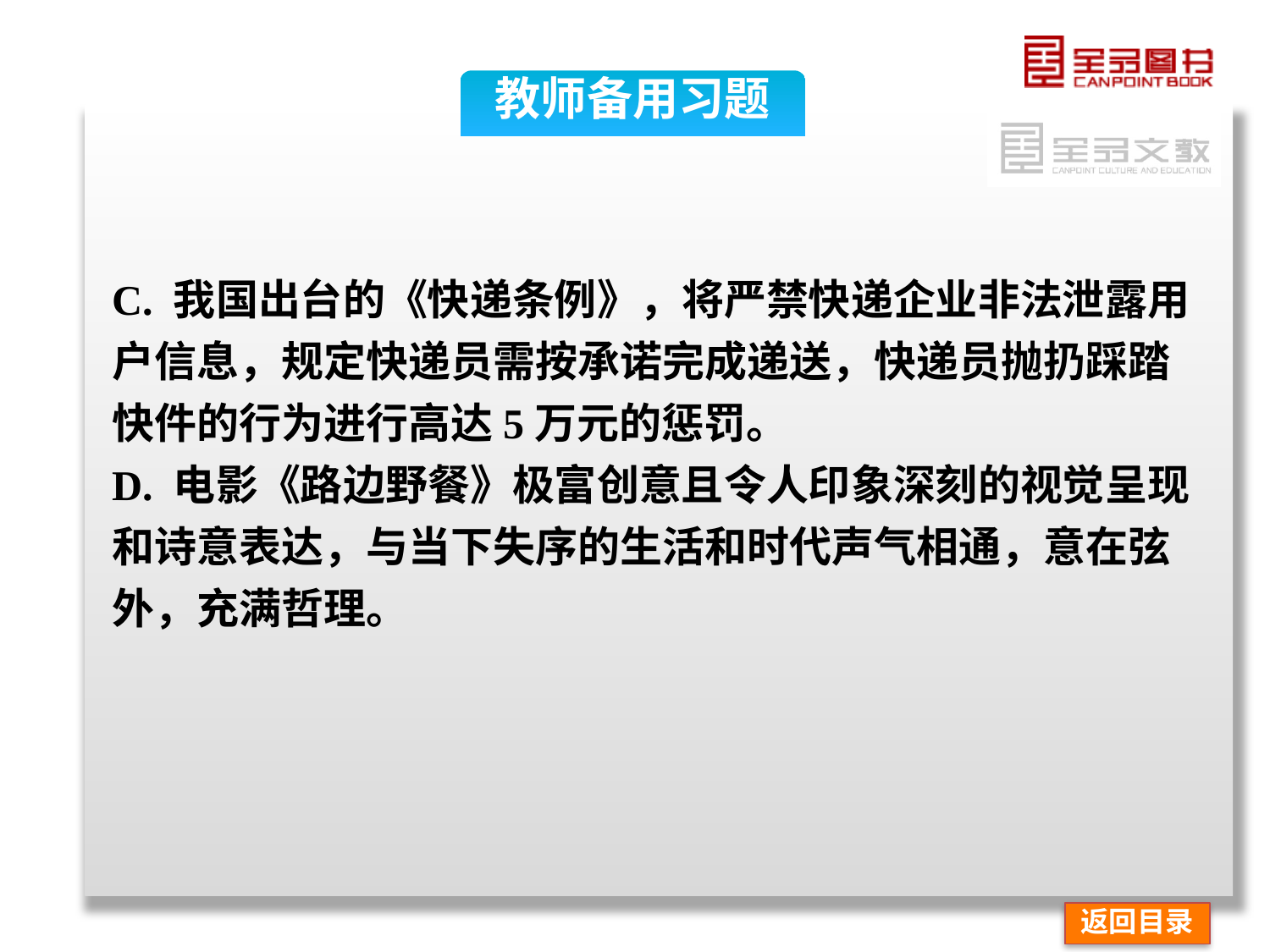

教师备用习题
C. 我国出台的《快递条例》，将严禁快递企业非法泄露用户信息，规定快递员需按承诺完成递送，快递员抛扔踩踏快件的行为进行高达5万元的惩罚。
D. 电影《路边野餐》极富创意且令人印象深刻的视觉呈现和诗意表达，与当下失序的生活和时代声气相通，意在弦外，充满哲理。
返回目录